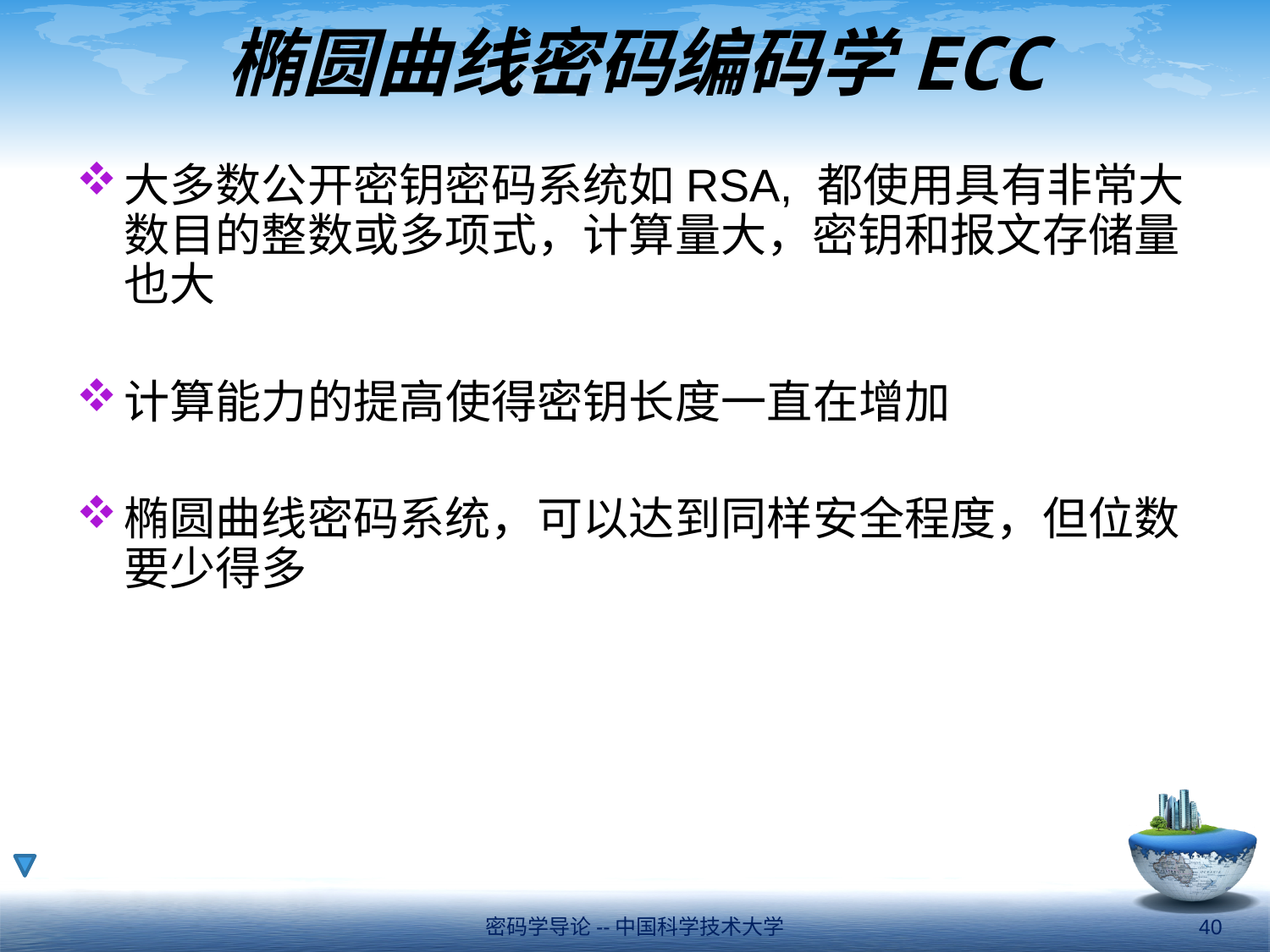

# 椭圆曲线密码编码学ECC
大多数公开密钥密码系统如RSA, 都使用具有非常大数目的整数或多项式，计算量大，密钥和报文存储量也大

计算能力的提高使得密钥长度一直在增加

椭圆曲线密码系统，可以达到同样安全程度，但位数要少得多

密码学导论--中国科学技术大学
40